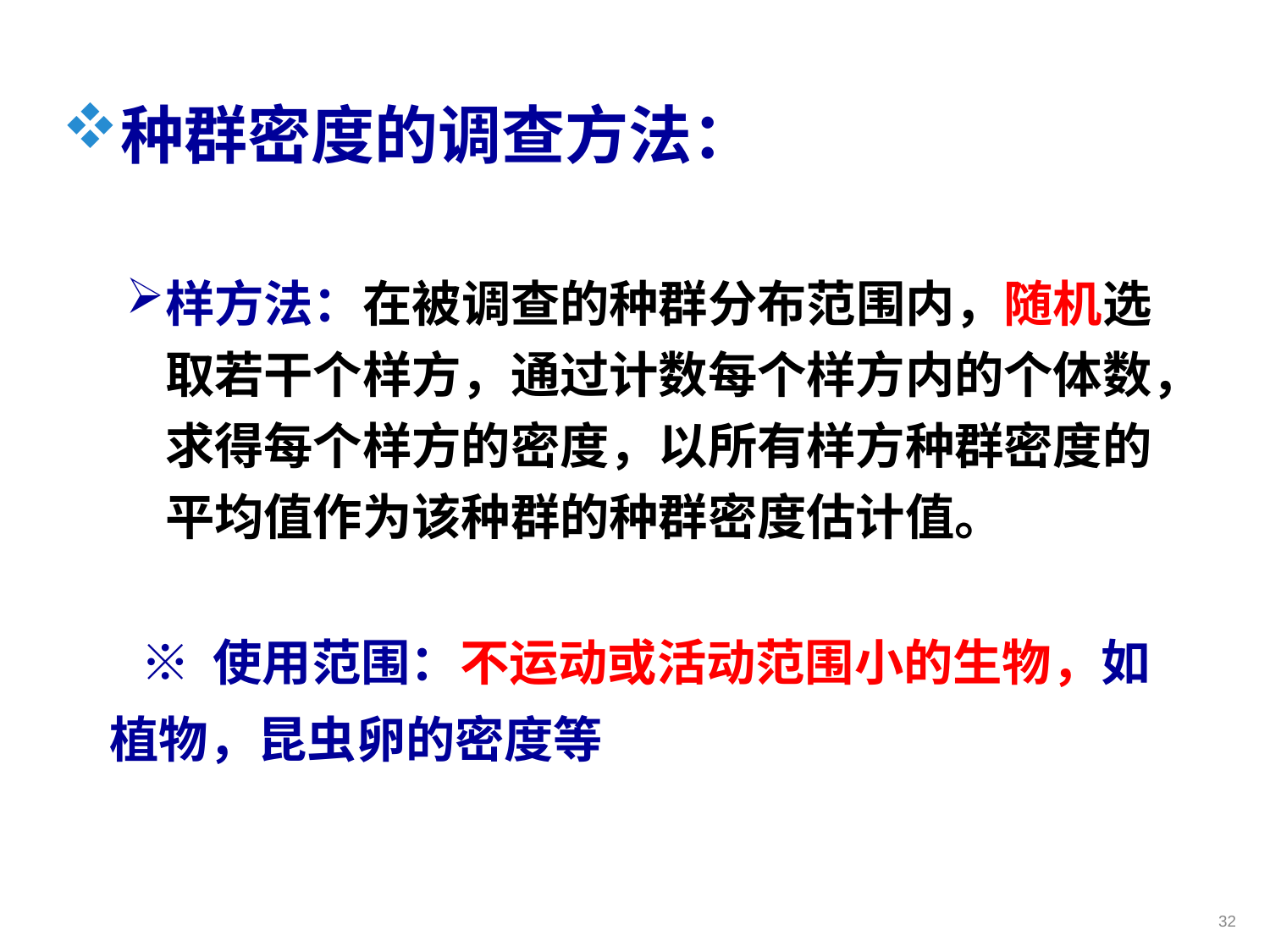

种群密度的调查方法：

样方法：在被调查的种群分布范围内，随机选取若干个样方，通过计数每个样方内的个体数，求得每个样方的密度，以所有样方种群密度的平均值作为该种群的种群密度估计值。

       ※ 使用范围：不运动或活动范围小的生物，如植物，昆虫卵的密度等